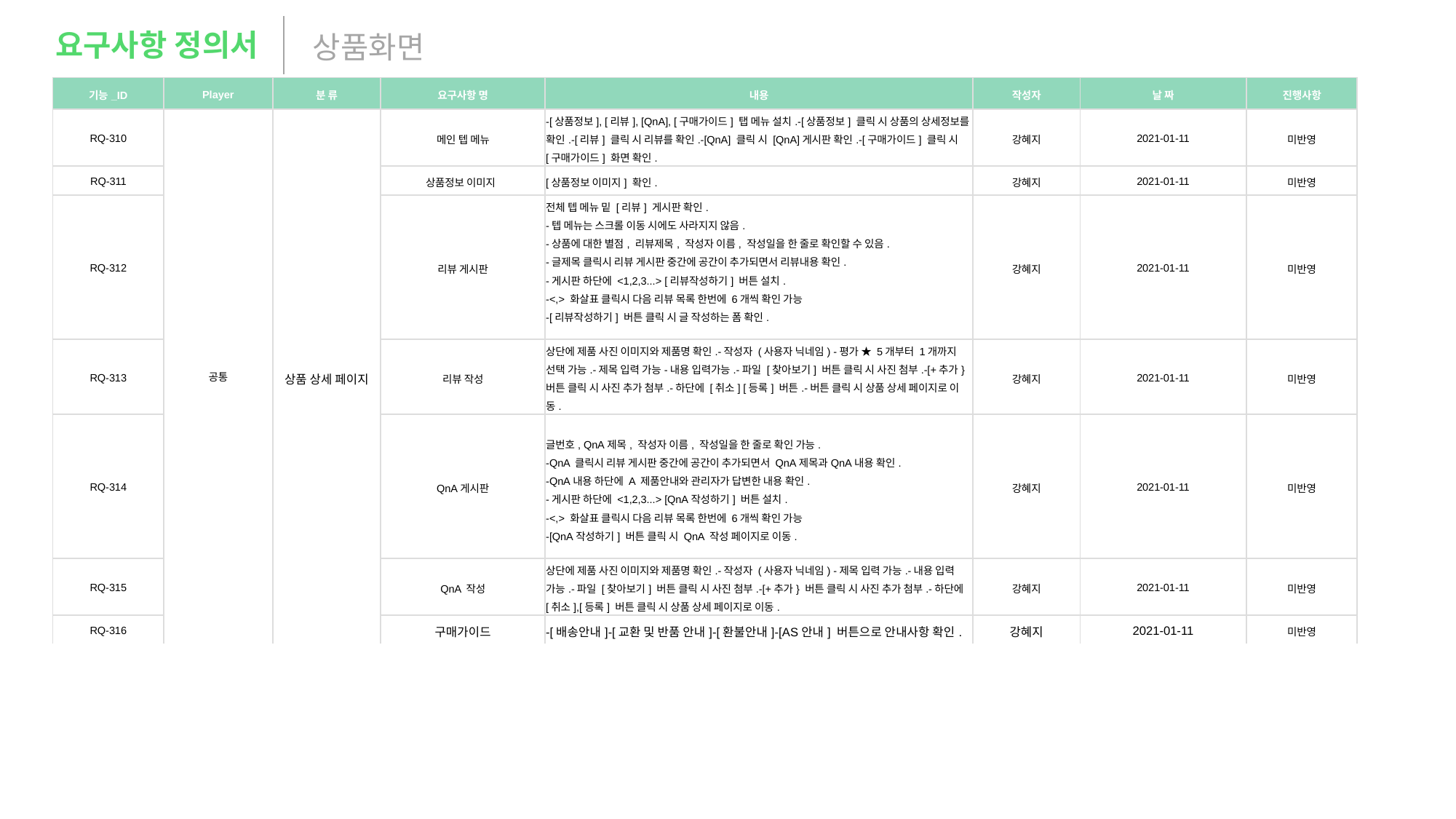

요구사항 정의서
상품화면
| 기능\_ID | Player | 분 류 | 요구사항 명 | 내용 | 작성자 | 날 짜 | 진행사항 |
| --- | --- | --- | --- | --- | --- | --- | --- |
| RQ-310 | 공통 | 상품 상세 페이지 | 메인 텝 메뉴 | -[상품정보], [리뷰], [QnA], [구매가이드] 탭 메뉴 설치. -[상품정보] 클릭 시 상품의 상세정보를 확인. -[리뷰] 클릭 시 리뷰를 확인. -[QnA] 클릭 시 [QnA]게시판 확인. -[구매가이드] 클릭 시 [구매가이드] 화면 확인. | 강혜지 | 2021-01-11 | 미반영 |
| RQ-311 |  |  | 상품정보 이미지 | [상품정보 이미지] 확인. | 강혜지 | 2021-01-11 | 미반영 |
| RQ-312 |  |  | 리뷰 게시판 | 전체 텝 메뉴 밑 [리뷰] 게시판 확인. -텝 메뉴는 스크롤 이동 시에도 사라지지 않음. -상품에 대한 별점, 리뷰제목, 작성자 이름, 작성일을 한 줄로 확인할 수 있음. -글제목 클릭시 리뷰 게시판 중간에 공간이 추가되면서 리뷰내용 확인. -게시판 하단에 <1,2,3...> [리뷰작성하기] 버튼 설치. -<,> 화살표 클릭시 다음 리뷰 목록 한번에 6개씩 확인 가능 -[리뷰작성하기] 버튼 클릭 시 글 작성하는 폼 확인. | 강혜지 | 2021-01-11 | 미반영 |
| RQ-313 |  |  | 리뷰 작성 | 상단에 제품 사진 이미지와 제품명 확인. -작성자 (사용자 닉네임)  -평가 ★ 5개부터 1개까지 선택 가능. -제목 입력 가능 -내용 입력가능. -파일 [찾아보기] 버튼 클릭 시 사진 첨부. -[+추가} 버튼 클릭 시 사진 추가 첨부. -하단에 [취소] [등록] 버튼. -버튼 클릭 시 상품 상세 페이지로 이동. | 강혜지 | 2021-01-11 | 미반영 |
| RQ-314 |  |  | QnA게시판 | 글번호, QnA제목, 작성자 이름, 작성일을 한 줄로 확인 가능. -QnA 클릭시 리뷰 게시판 중간에 공간이 추가되면서 QnA제목과QnA내용 확인. -QnA내용 하단에 A 제품안내와 관리자가 답변한 내용 확인. -게시판 하단에 <1,2,3...> [QnA작성하기] 버튼 설치. -<,> 화살표 클릭시 다음 리뷰 목록 한번에 6개씩 확인 가능 -[QnA작성하기] 버튼 클릭 시 QnA 작성 페이지로 이동. | 강혜지 | 2021-01-11 | 미반영 |
| RQ-315 |  |  | QnA 작성 | 상단에 제품 사진 이미지와 제품명 확인. -작성자 (사용자 닉네임)  -제목 입력 가능. -내용 입력 가능. -파일 [찾아보기] 버튼 클릭 시 사진 첨부. -[+추가} 버튼 클릭 시 사진 추가 첨부. -하단에 [취소],[등록] 버튼 클릭 시 상품 상세 페이지로 이동. | 강혜지 | 2021-01-11 | 미반영 |
| RQ-316 |  |  | 구매가이드 | -[배송안내] -[교환 및 반품 안내] -[환불안내] -[AS안내] 버튼으로 안내사항 확인. | 강혜지 | 2021-01-11 | 미반영 |